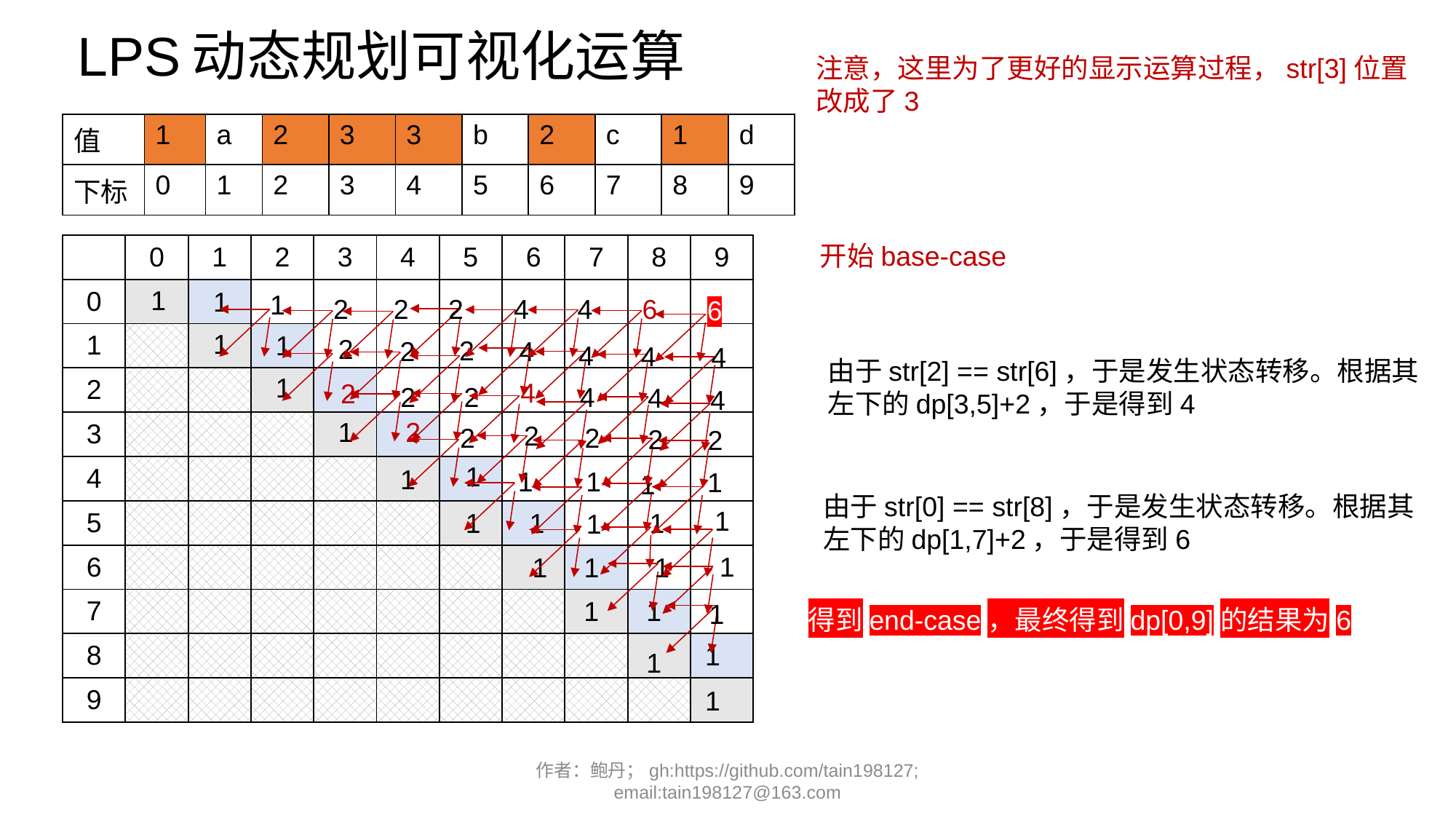

# LPS动态规划可视化运算
注意，这里为了更好的显示运算过程，str[3]位置
改成了3
| 值 | 1 | a | 2 | 3 | 3 | b | 2 | c | 1 | d |
| --- | --- | --- | --- | --- | --- | --- | --- | --- | --- | --- |
| 下标 | 0 | 1 | 2 | 3 | 4 | 5 | 6 | 7 | 8 | 9 |
开始base-case
|  | 0 | 1 | 2 | 3 | 4 | 5 | 6 | 7 | 8 | 9 |
| --- | --- | --- | --- | --- | --- | --- | --- | --- | --- | --- |
| 0 |  |  |  |  |  |  |  |  |  |  |
| 1 |  |  |  |  |  |  |  |  |  |  |
| 2 |  |  |  |  |  |  |  |  |  |  |
| 3 |  |  |  |  |  |  |  |  |  |  |
| 4 |  |  |  |  |  |  |  |  |  |  |
| 5 |  |  |  |  |  |  |  |  |  |  |
| 6 |  |  |  |  |  |  |  |  |  |  |
| 7 |  |  |  |  |  |  |  |  |  |  |
| 8 |  |  |  |  |  |  |  |  |  |  |
| 9 |  |  |  |  |  |  |  |  |  |  |
1
1
1
1
1
1
1
1
1
1
1
1
1
2
2
2
4
6
4
6
2
2
4
2
4
4
4
由于str[2] == str[6]，于是发生状态转移。根据其
左下的dp[3,5]+2，于是得到4
4
2
2
4
2
2
4
4
2
2
2
2
2
1
1
1
1
1
1
1
1
1
由于str[0] == str[8]，于是发生状态转移。根据其
左下的dp[1,7]+2，于是得到6
1
1
1
1
1
1
得到end-case，最终得到dp[0,9]的结果为6
作者：鲍丹；gh:https://github.com/tain198127; email:tain198127@163.com